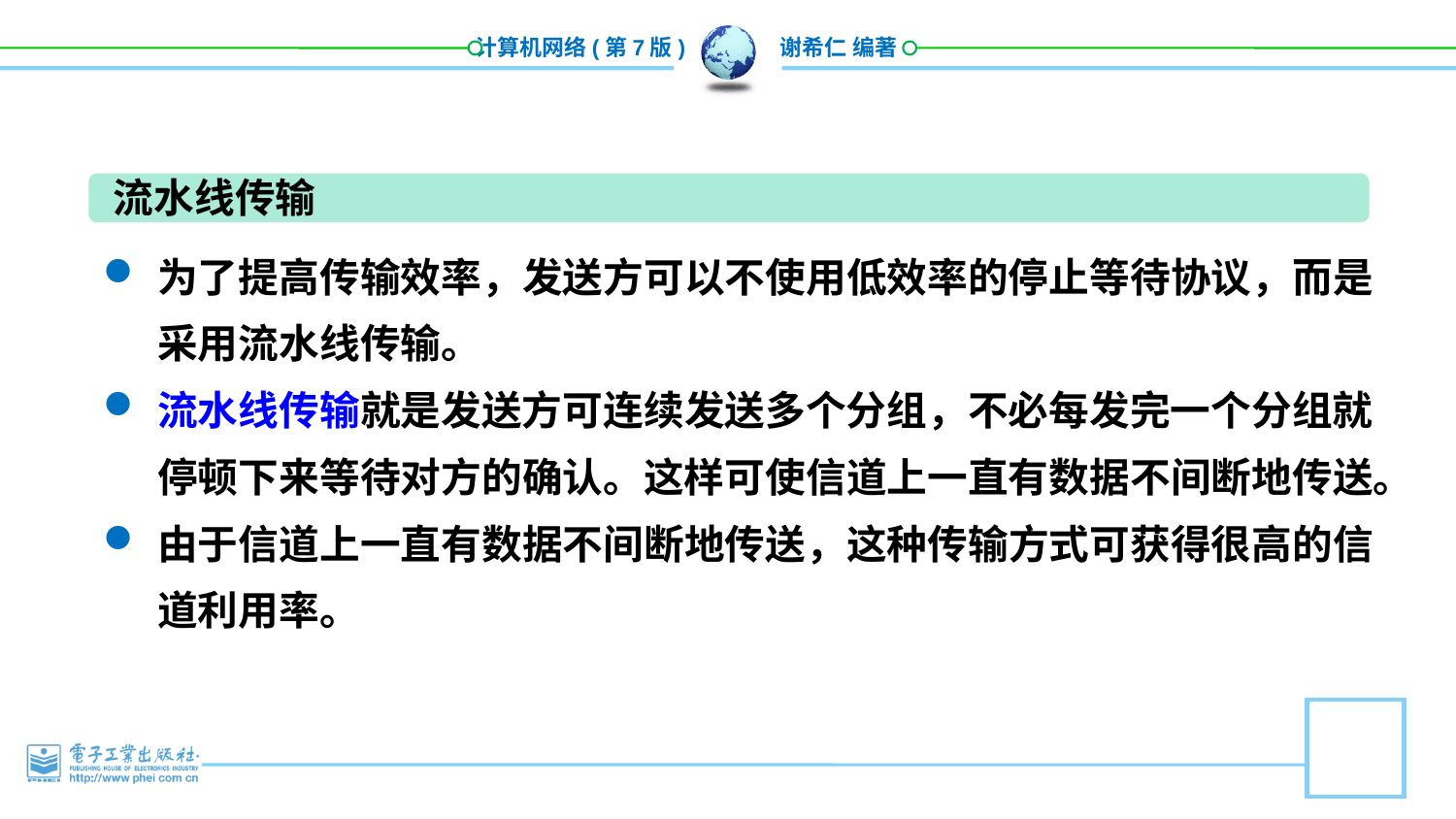

流水线传输

为了提高传输效率，发送方可以不使用低效率的停止等待协议，而是采用流水线传输。
流水线传输就是发送方可连续发送多个分组，不必每发完一个分组就停顿下来等待对方的确认。这样可使信道上一直有数据不间断地传送。
由于信道上一直有数据不间断地传送，这种传输方式可获得很高的信道利用率。